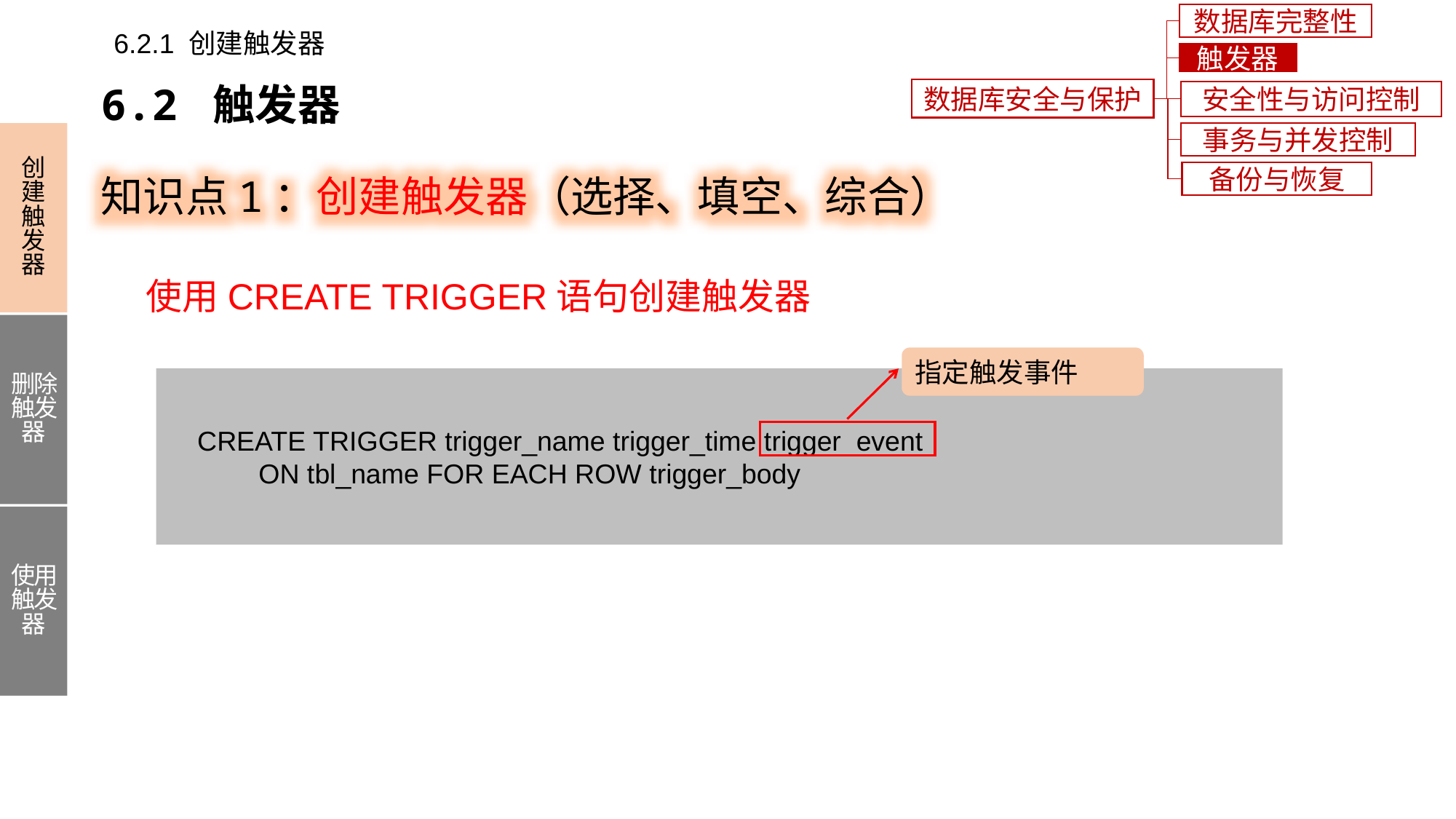

数据库完整性
6.2.1 创建触发器
触发器
6.2 触发器
数据库安全与保护
安全性与访问控制
事务与并发控制
创建触发器
删除触发器
使用触发器
知识点1：创建触发器（选择、填空、综合）
备份与恢复
使用CREATE TRIGGER语句创建触发器
指定触发事件
    CREATE TRIGGER trigger_name trigger_time trigger_event
            ON tbl_name FOR EACH ROW trigger_body